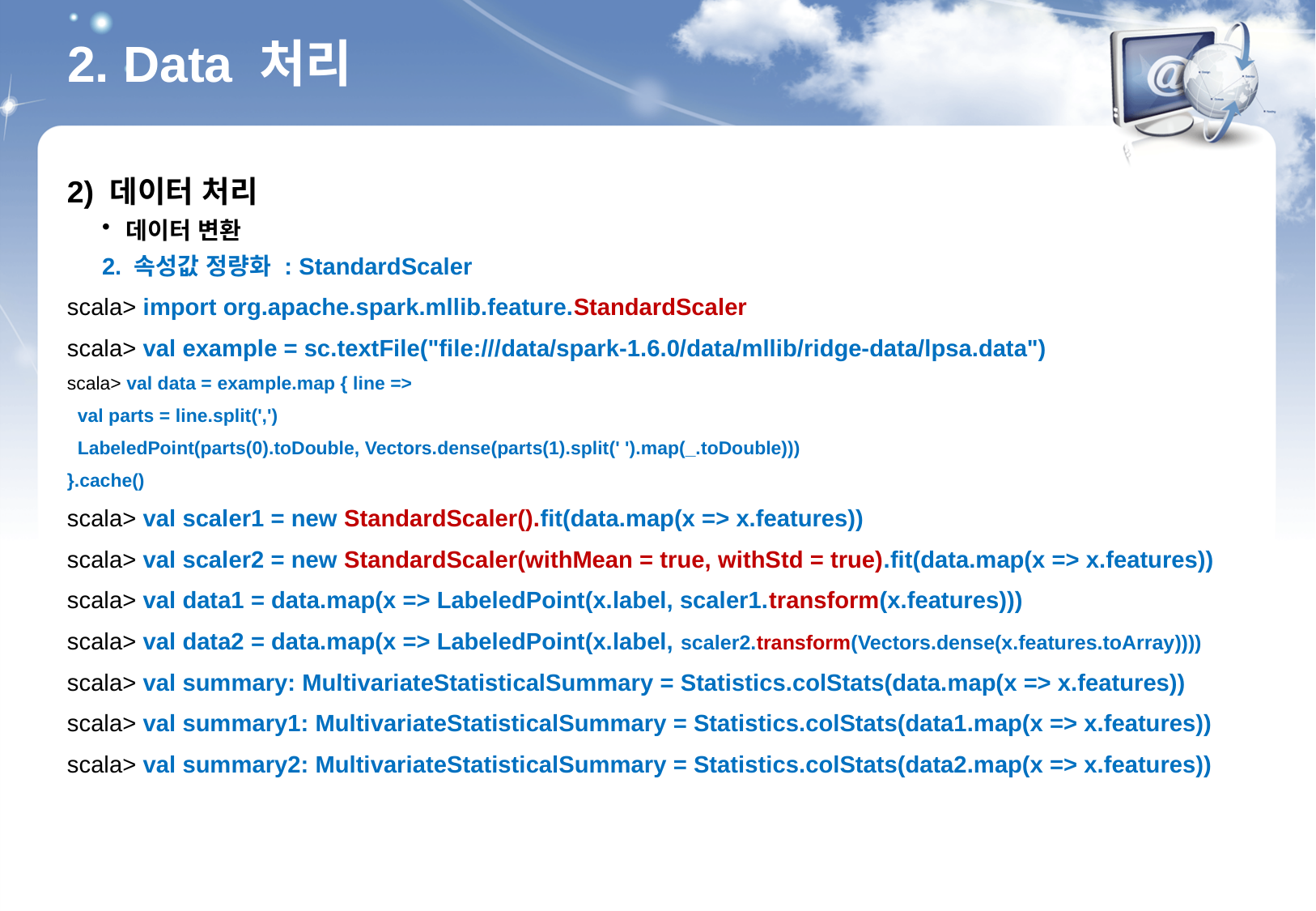

2. Data 처리
2) 데이터 처리
데이터 변환
2. 속성값 정량화 : StandardScaler
scala> import org.apache.spark.mllib.feature.StandardScaler
scala> val example = sc.textFile("file:///data/spark-1.6.0/data/mllib/ridge-data/lpsa.data")
scala> val data = example.map { line =>
  val parts = line.split(',')
  LabeledPoint(parts(0).toDouble, Vectors.dense(parts(1).split(' ').map(_.toDouble)))
}.cache()
scala> val scaler1 = new StandardScaler().fit(data.map(x => x.features))
scala> val scaler2 = new StandardScaler(withMean = true, withStd = true).fit(data.map(x => x.features))
scala> val data1 = data.map(x => LabeledPoint(x.label, scaler1.transform(x.features)))
scala> val data2 = data.map(x => LabeledPoint(x.label, scaler2.transform(Vectors.dense(x.features.toArray))))
scala> val summary: MultivariateStatisticalSummary = Statistics.colStats(data.map(x => x.features))
scala> val summary1: MultivariateStatisticalSummary = Statistics.colStats(data1.map(x => x.features))
scala> val summary2: MultivariateStatisticalSummary = Statistics.colStats(data2.map(x => x.features))